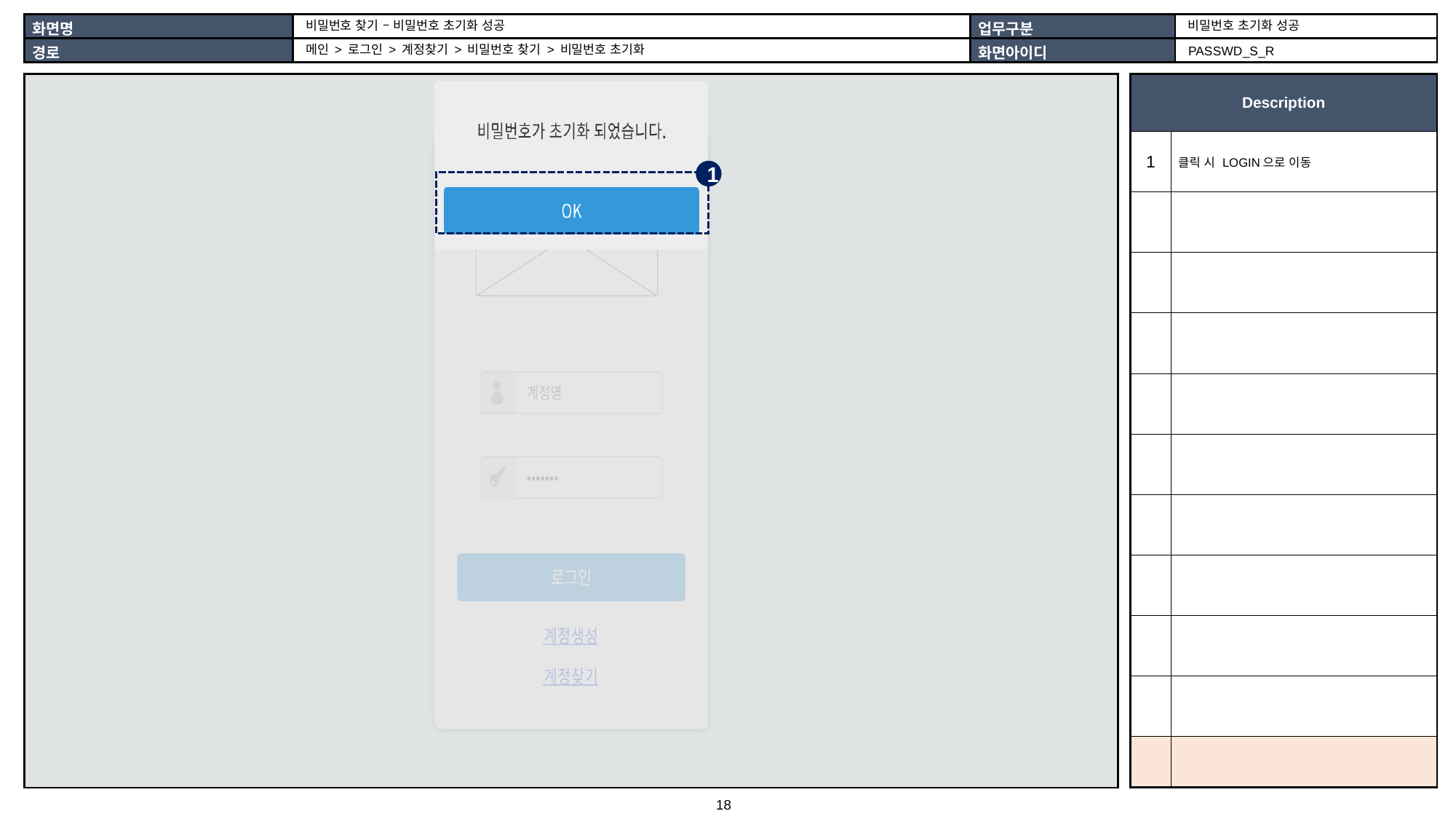

비밀번호 초기화 성공
비밀번호 찾기 – 비밀번호 초기화 성공
메인 > 로그인 > 계정찾기 > 비밀번호 찾기 > 비밀번호 초기화
PASSWD_S_R
|  |
| --- |
| Description |  |
| --- | --- |
| 1 | 클릭 시 LOGIN으로 이동 |
|  |  |
|  |  |
|  |  |
|  |  |
|  |  |
|  |  |
|  |  |
|  |  |
|  |  |
|  |  |
1